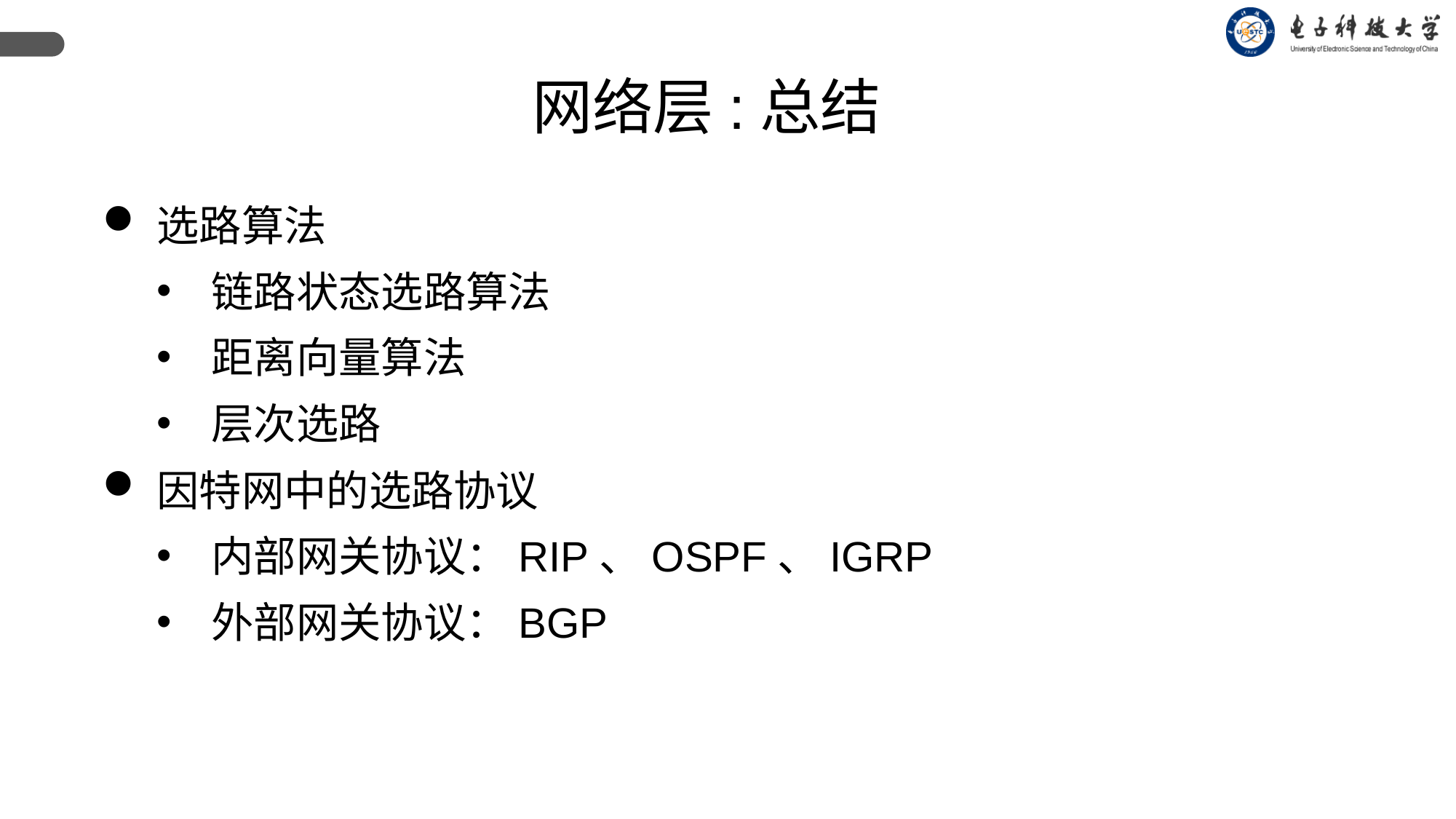

网络层:总结
选路算法
链路状态选路算法
距离向量算法
层次选路
因特网中的选路协议
内部网关协议：RIP、OSPF、IGRP
外部网关协议：BGP